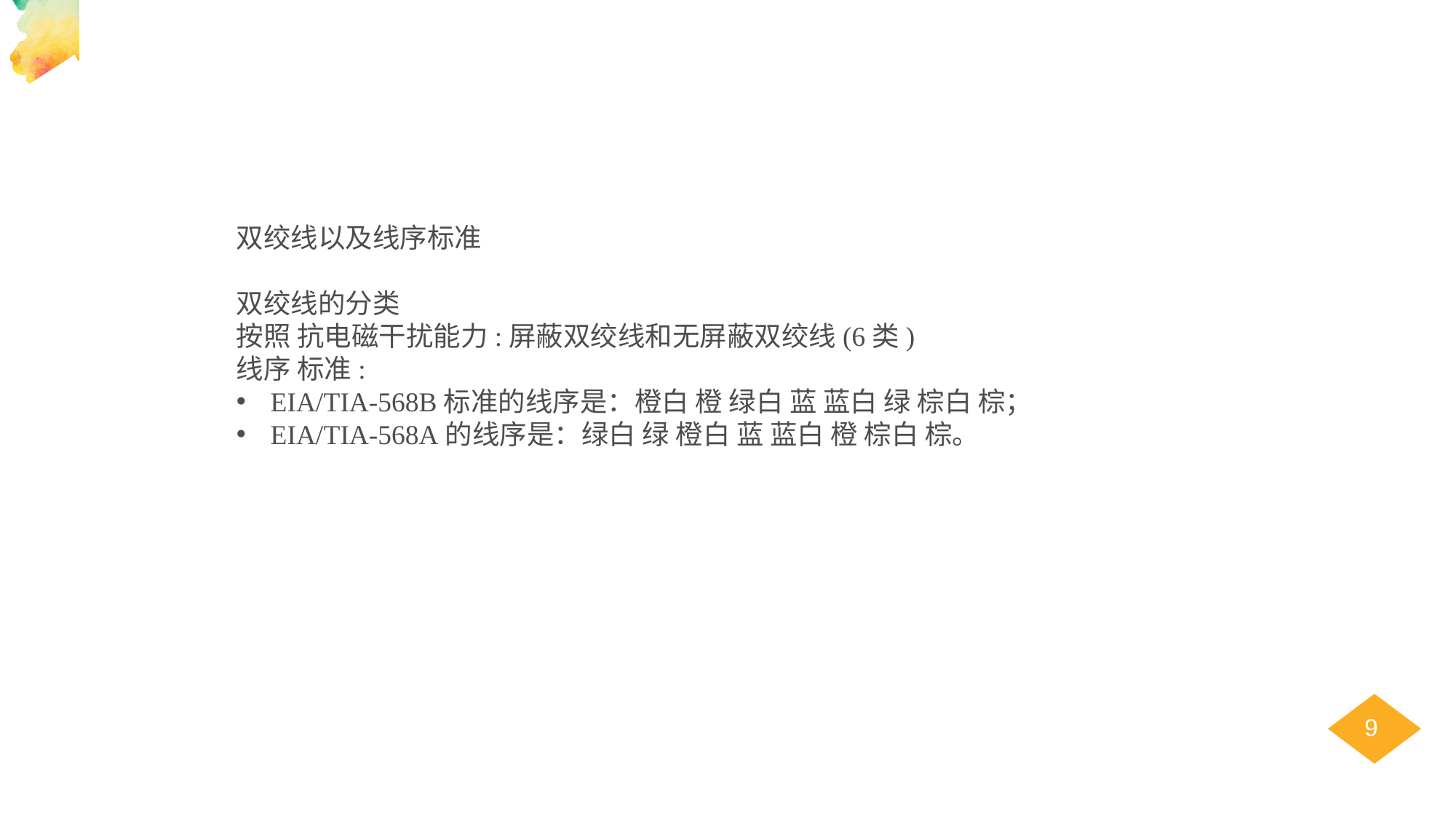

双绞线以及线序标准

双绞线的分类
按照 抗电磁干扰能力:屏蔽双绞线和无屏蔽双绞线(6类)
线序 标准:
EIA/TIA-568B标准的线序是：橙白 橙 绿白 蓝 蓝白 绿 棕白 棕；
EIA/TIA-568A的线序是：绿白 绿 橙白 蓝 蓝白 橙 棕白 棕。